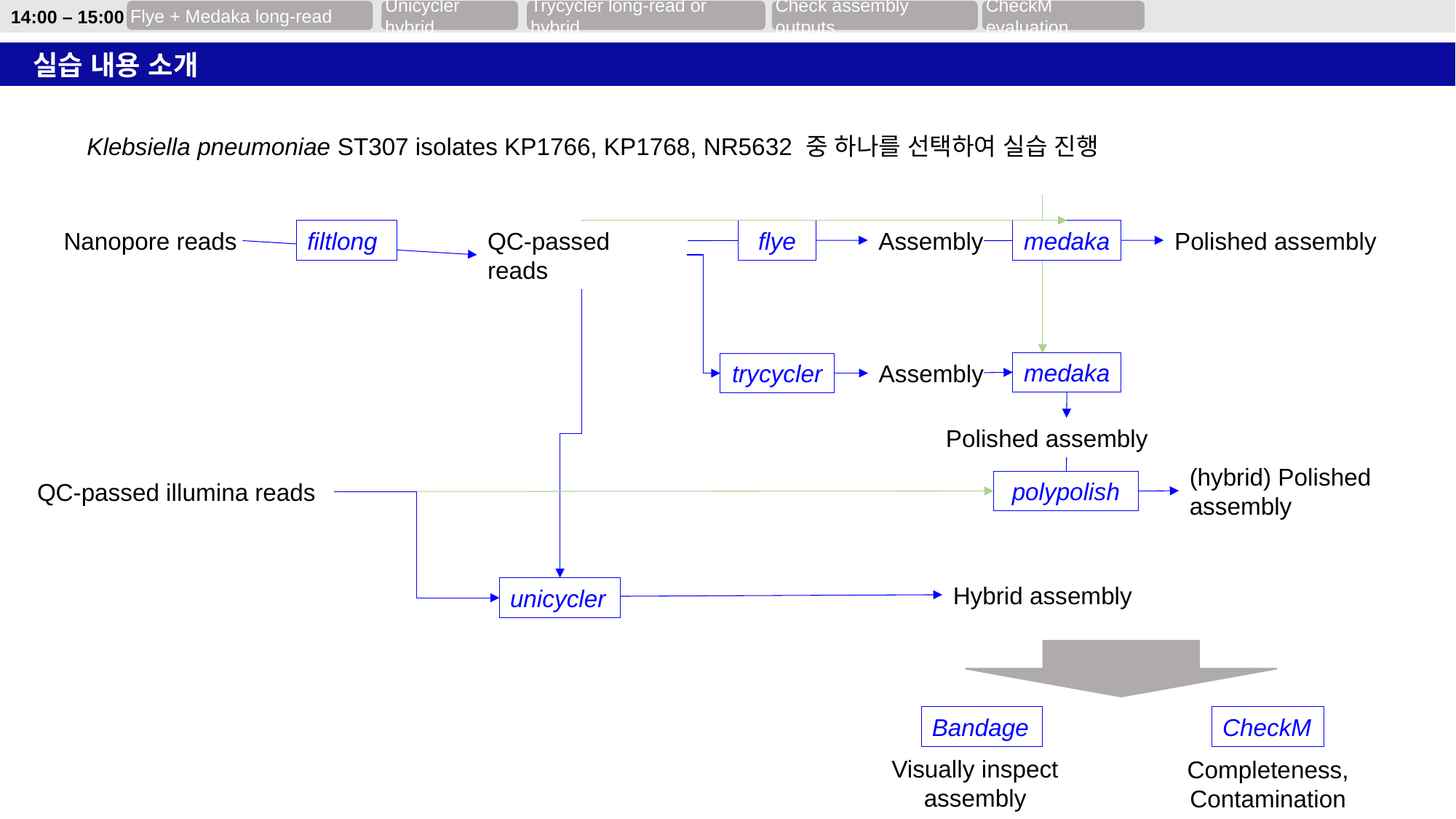

14:00 – 15:00
Unicycler hybrid
Trycycler long-read or hybrid
Check assembly outputs
CheckM evaluation
Flye + Medaka long-read
실습 내용 소개
Klebsiella pneumoniae ST307 isolates KP1766, KP1768, NR5632 중 하나를 선택하여 실습 진행
Nanopore reads
filtlong
QC-passed reads
flye
Assembly
medaka
Polished assembly
medaka
trycycler
Assembly
Polished assembly
(hybrid) Polished assembly
polypolish
QC-passed illumina reads
Hybrid assembly
unicycler

Bandage
CheckM
Visually inspect assembly
Completeness,
Contamination